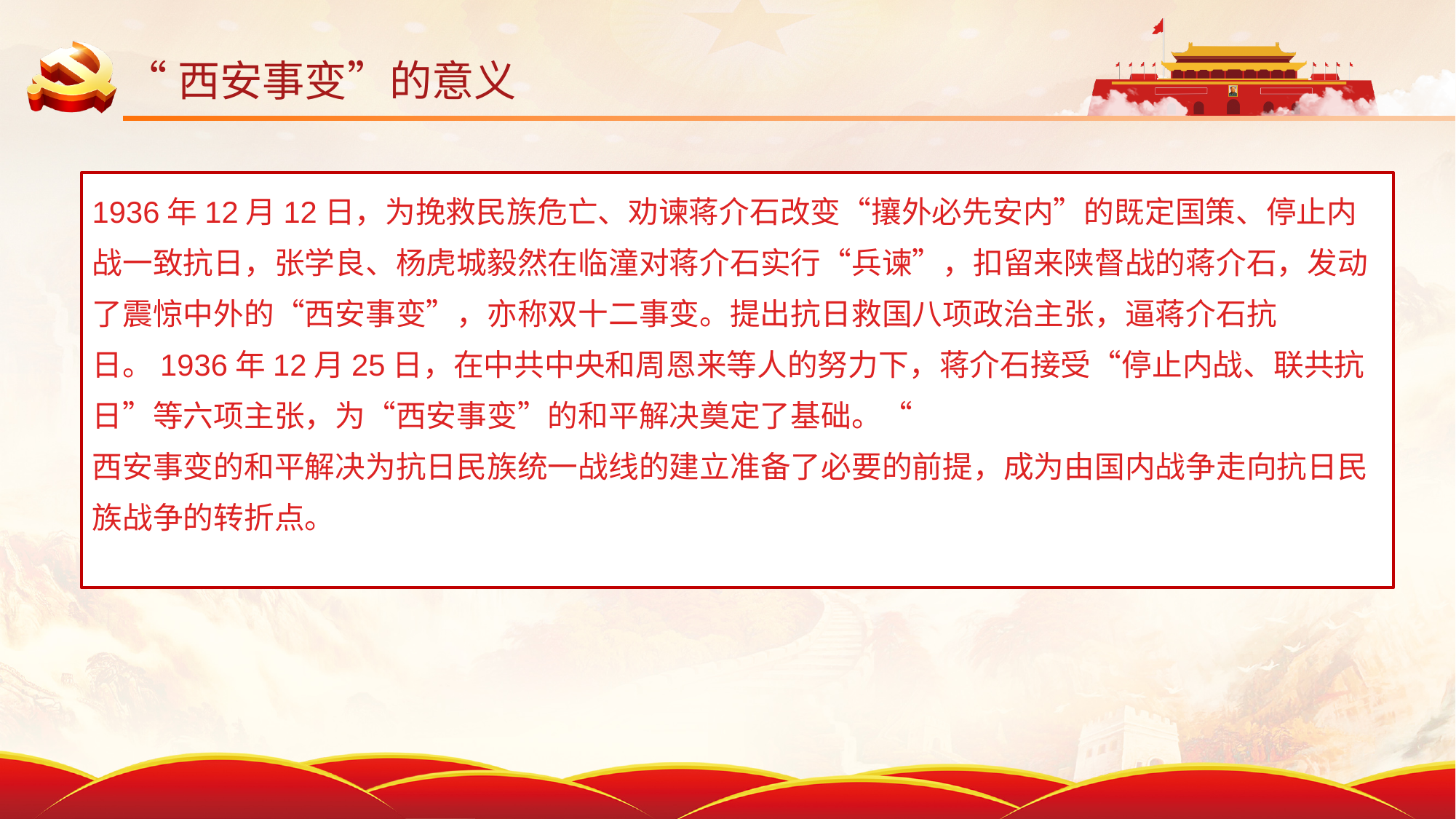

# “西安事变”的意义
1936年12月12日，为挽救民族危亡、劝谏蒋介石改变“攘外必先安内”的既定国策、停止内战一致抗日，张学良、杨虎城毅然在临潼对蒋介石实行“兵谏”，扣留来陕督战的蒋介石，发动了震惊中外的“西安事变”，亦称双十二事变。提出抗日救国八项政治主张，逼蒋介石抗日。1936年12月25日，在中共中央和周恩来等人的努力下，蒋介石接受“停止内战、联共抗日”等六项主张，为“西安事变”的和平解决奠定了基础。“
西安事变的和平解决为抗日民族统一战线的建立准备了必要的前提，成为由国内战争走向抗日民族战争的转折点。